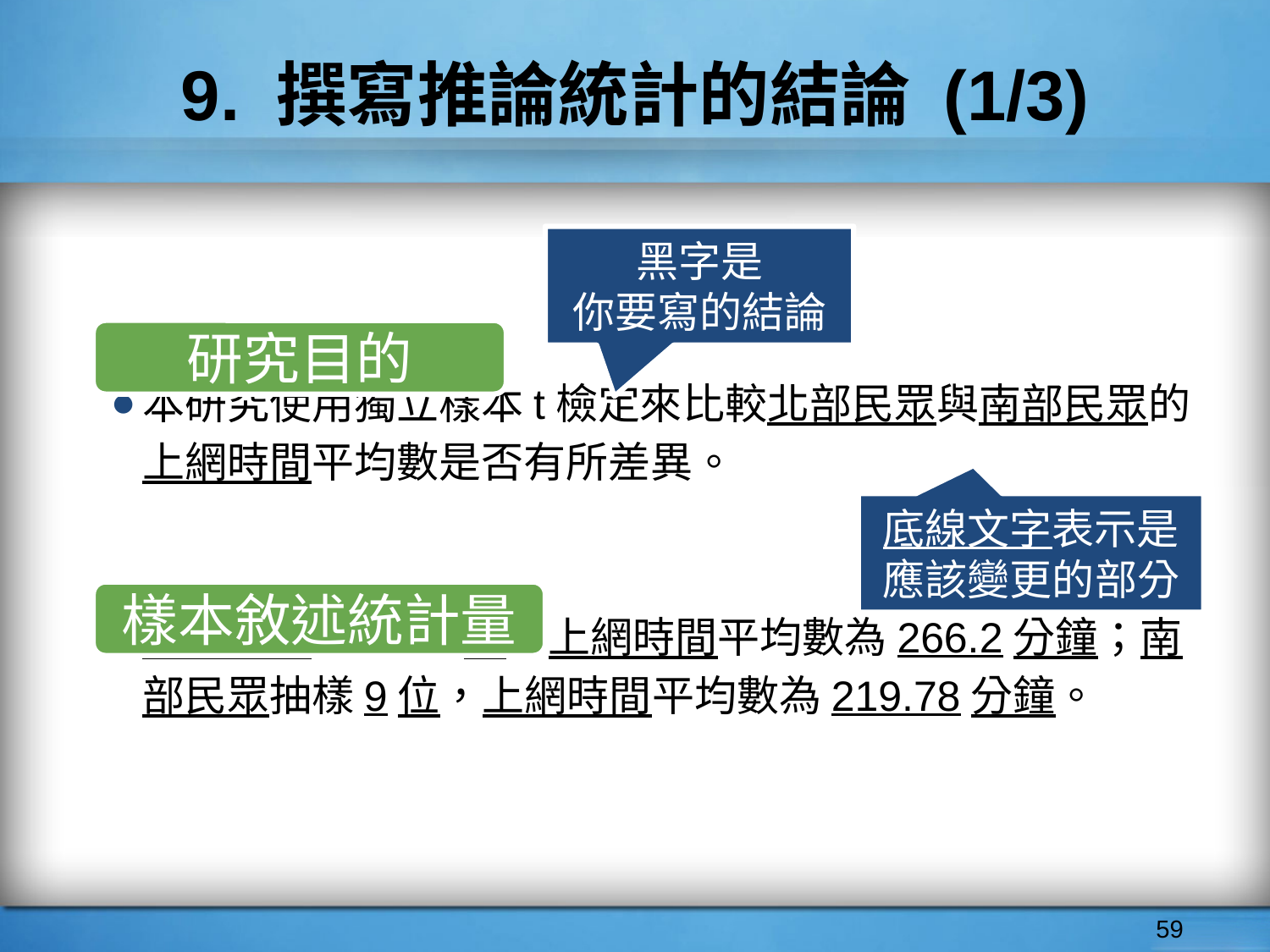

# 9. 撰寫推論統計的結論 (1/3)
黑字是
你要寫的結論

本研究使用獨立樣本t檢定來比較北部民眾與南部民眾的上網時間平均數是否有所差異。

北部民眾抽樣10位，上網時間平均數為266.2分鐘；南部民眾抽樣9位，上網時間平均數為219.78分鐘。
研究目的
底線文字表示是
應該變更的部分
樣本敘述統計量
59